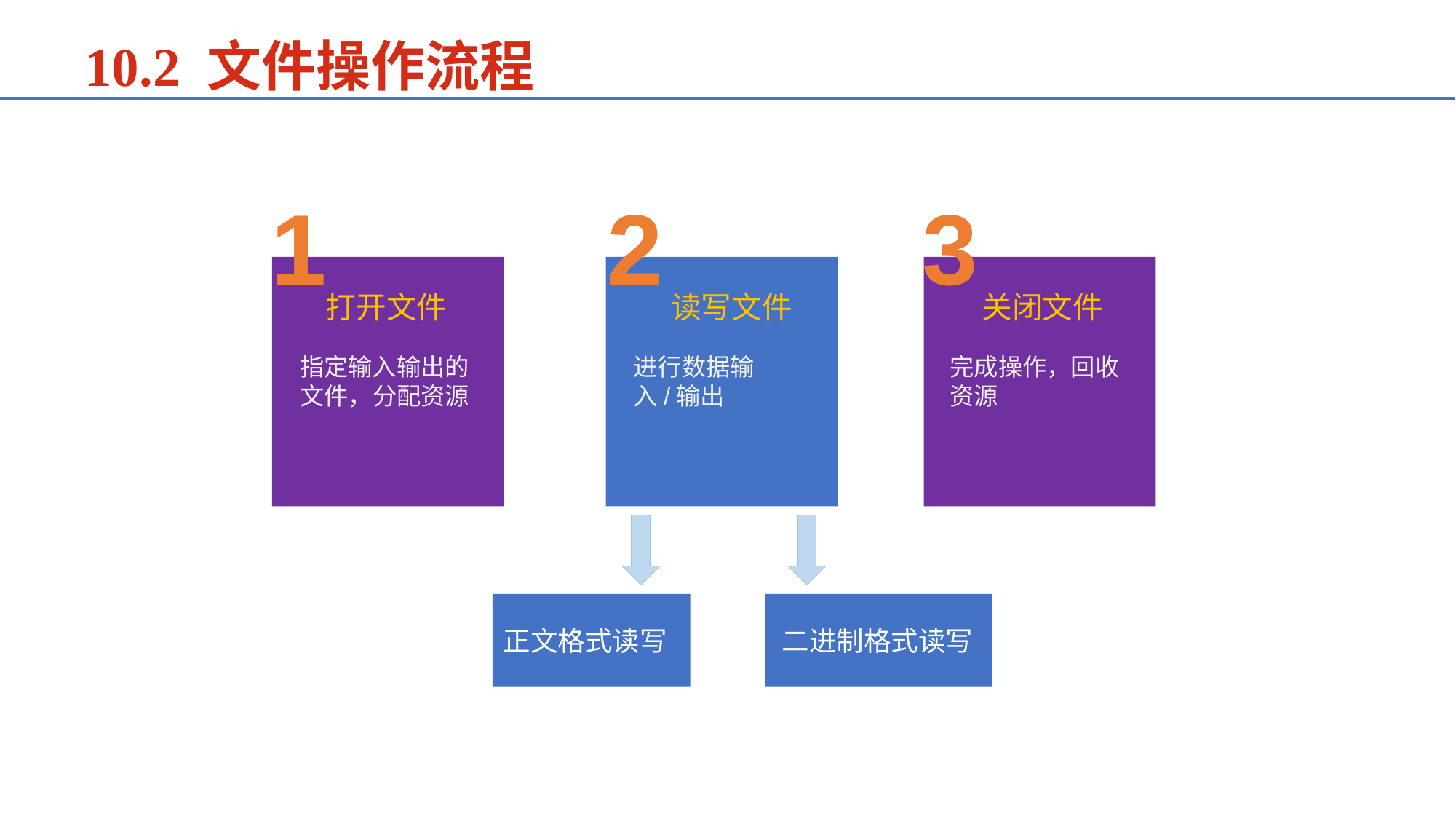

10.2 文件操作流程
1

2

3

打开文件
读写文件
关闭文件
指定输入输出的文件，分配资源
进行数据输入/输出
完成操作，回收资源

正文格式读写
二进制格式读写